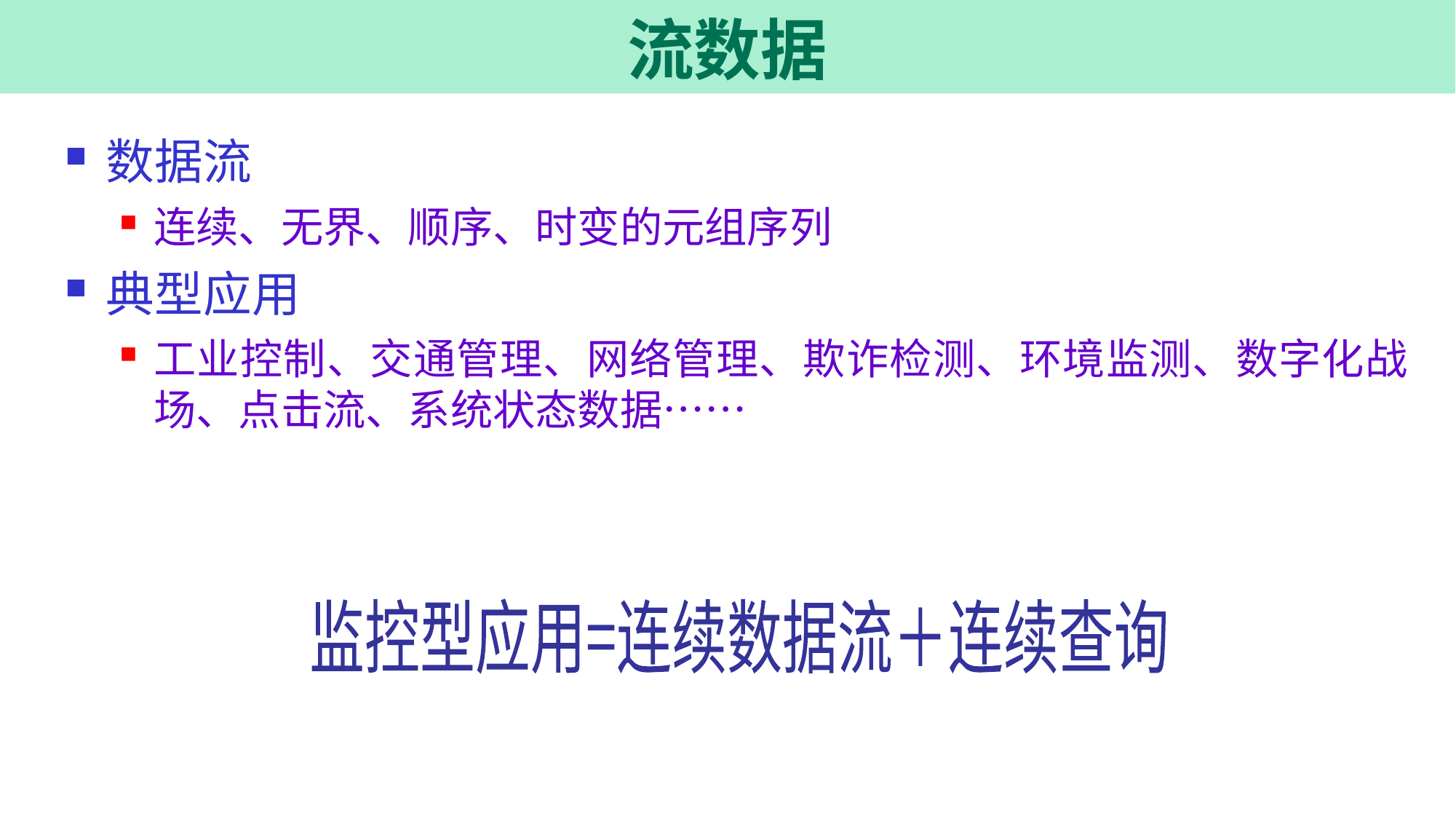

# 流数据
数据流
连续、无界、顺序、时变的元组序列
典型应用
工业控制、交通管理、网络管理、欺诈检测、环境监测、数字化战场、点击流、系统状态数据……

监控型应用=连续数据流＋连续查询